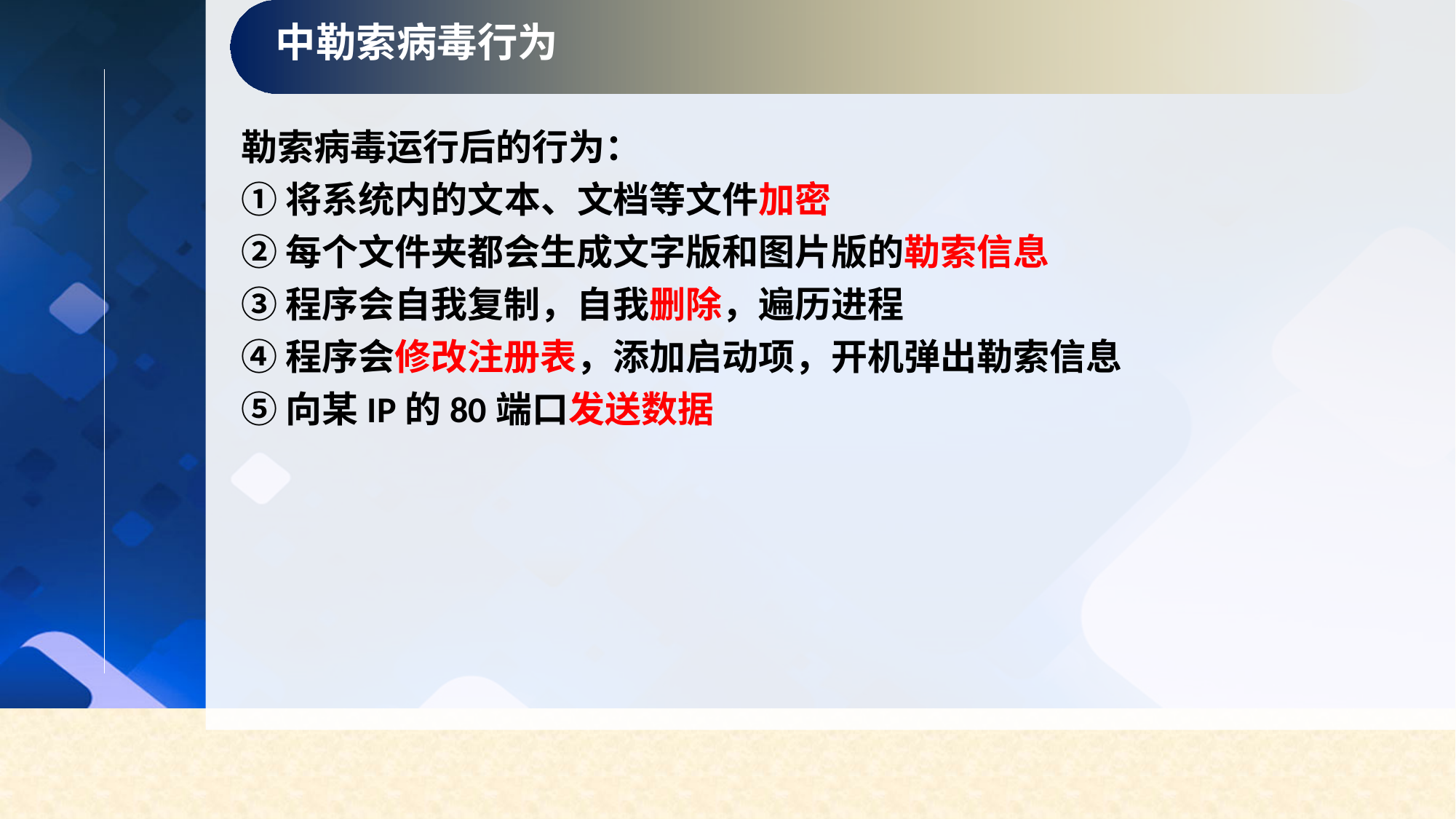

中勒索病毒行为
勒索病毒运行后的行为：
①将系统内的文本、文档等文件加密
②每个文件夹都会生成文字版和图片版的勒索信息
③程序会自我复制，自我删除，遍历进程
④程序会修改注册表，添加启动项，开机弹出勒索信息
⑤向某IP的80端口发送数据